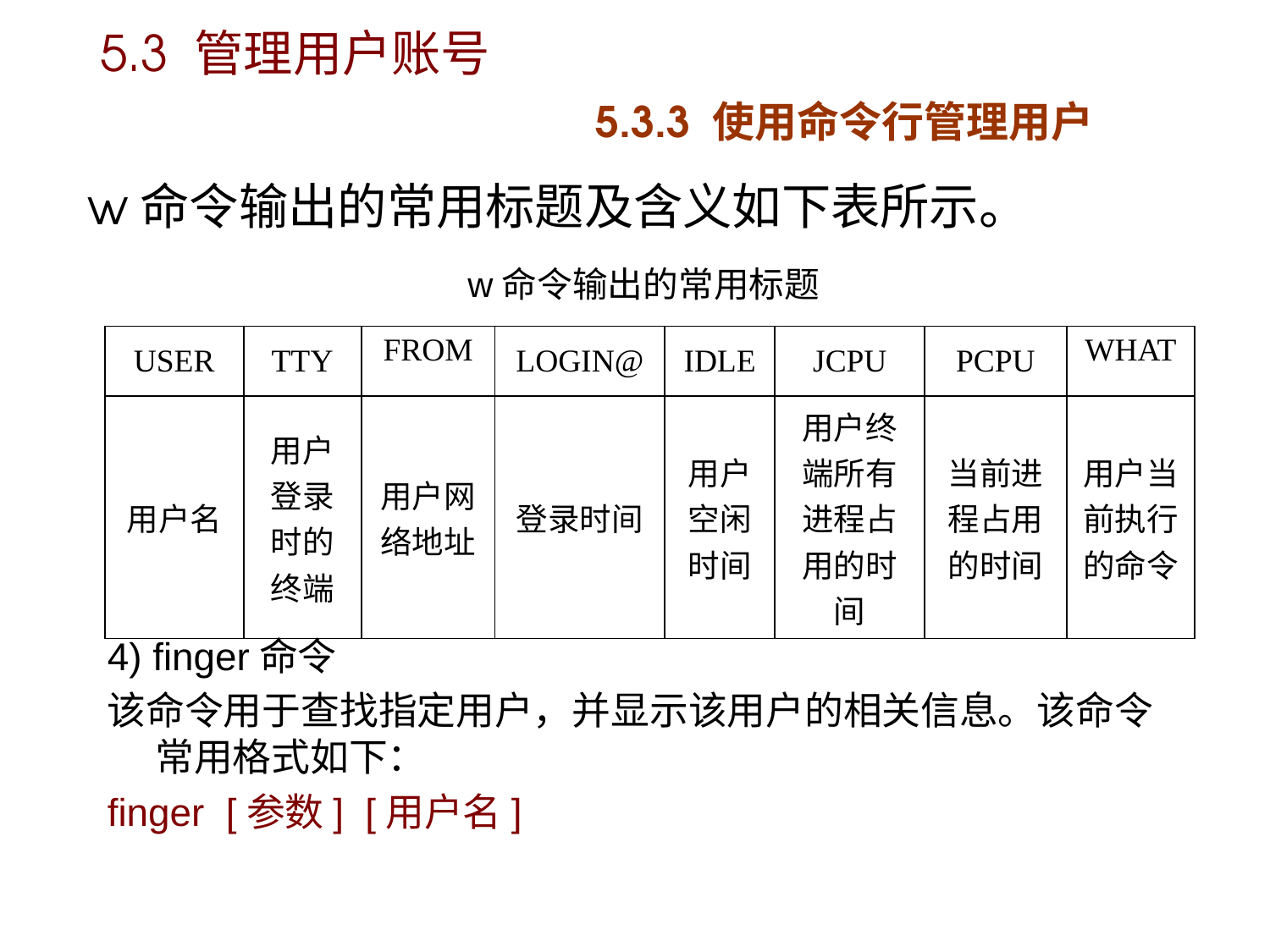

# 5.3 管理用户账号 5.3.3 使用命令行管理用户
w命令输出的常用标题及含义如下表所示。
w命令输出的常用标题
| USER | TTY | FROM | LOGIN@ | IDLE | JCPU | PCPU | WHAT |
| --- | --- | --- | --- | --- | --- | --- | --- |
| 用户名 | 用户登录时的终端 | 用户网络地址 | 登录时间 | 用户空闲时间 | 用户终端所有进程占用的时间 | 当前进程占用的时间 | 用户当前执行的命令 |
4) finger命令
该命令用于查找指定用户，并显示该用户的相关信息。该命令常用格式如下：
finger  [参数]  [用户名]